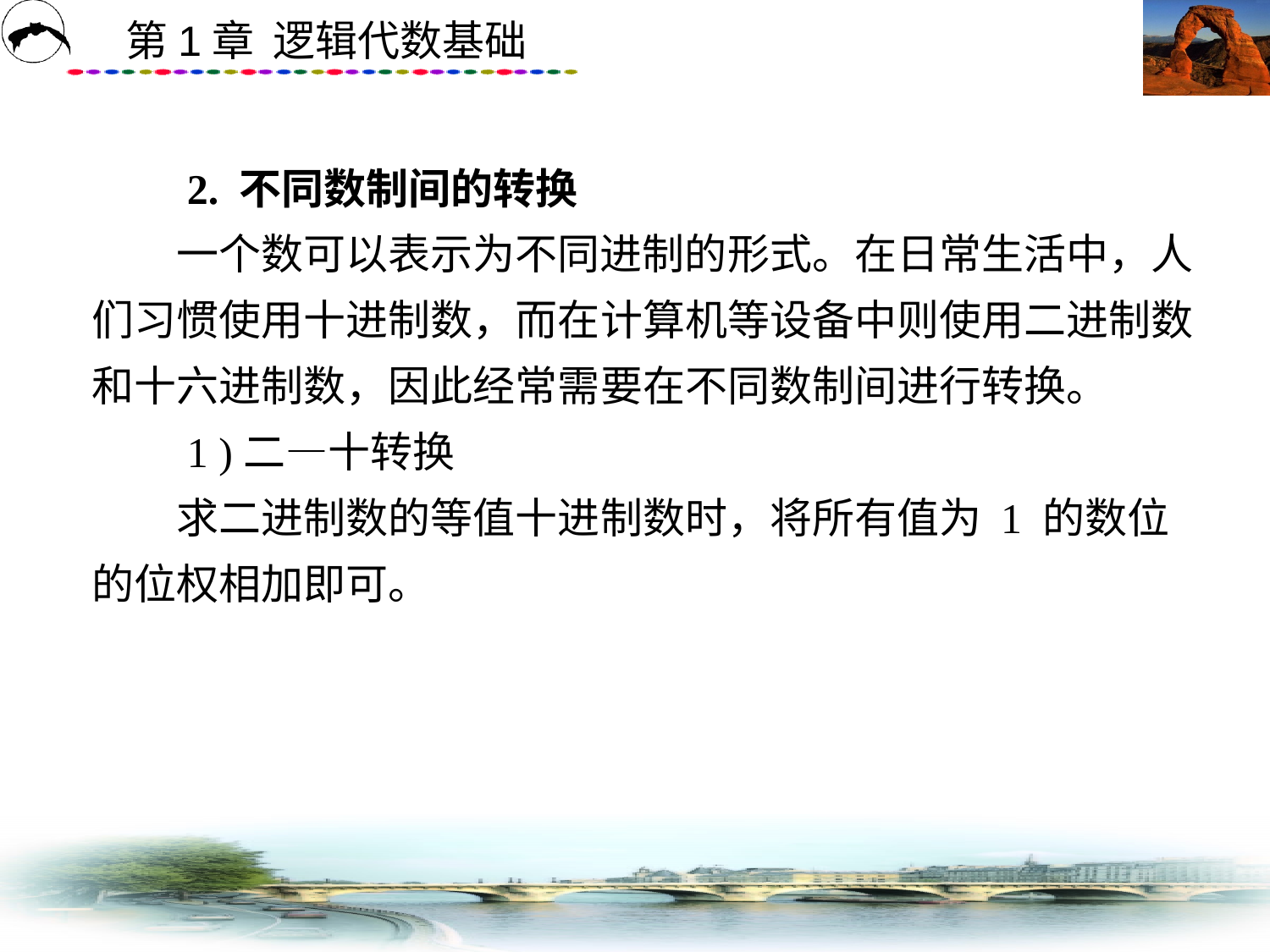

# 2. 不同数制间的转换 　　一个数可以表示为不同进制的形式。在日常生活中，人们习惯使用十进制数，而在计算机等设备中则使用二进制数和十六进制数，因此经常需要在不同数制间进行转换。 　　1 )二—十转换 　　求二进制数的等值十进制数时，将所有值为 1 的数位的位权相加即可。